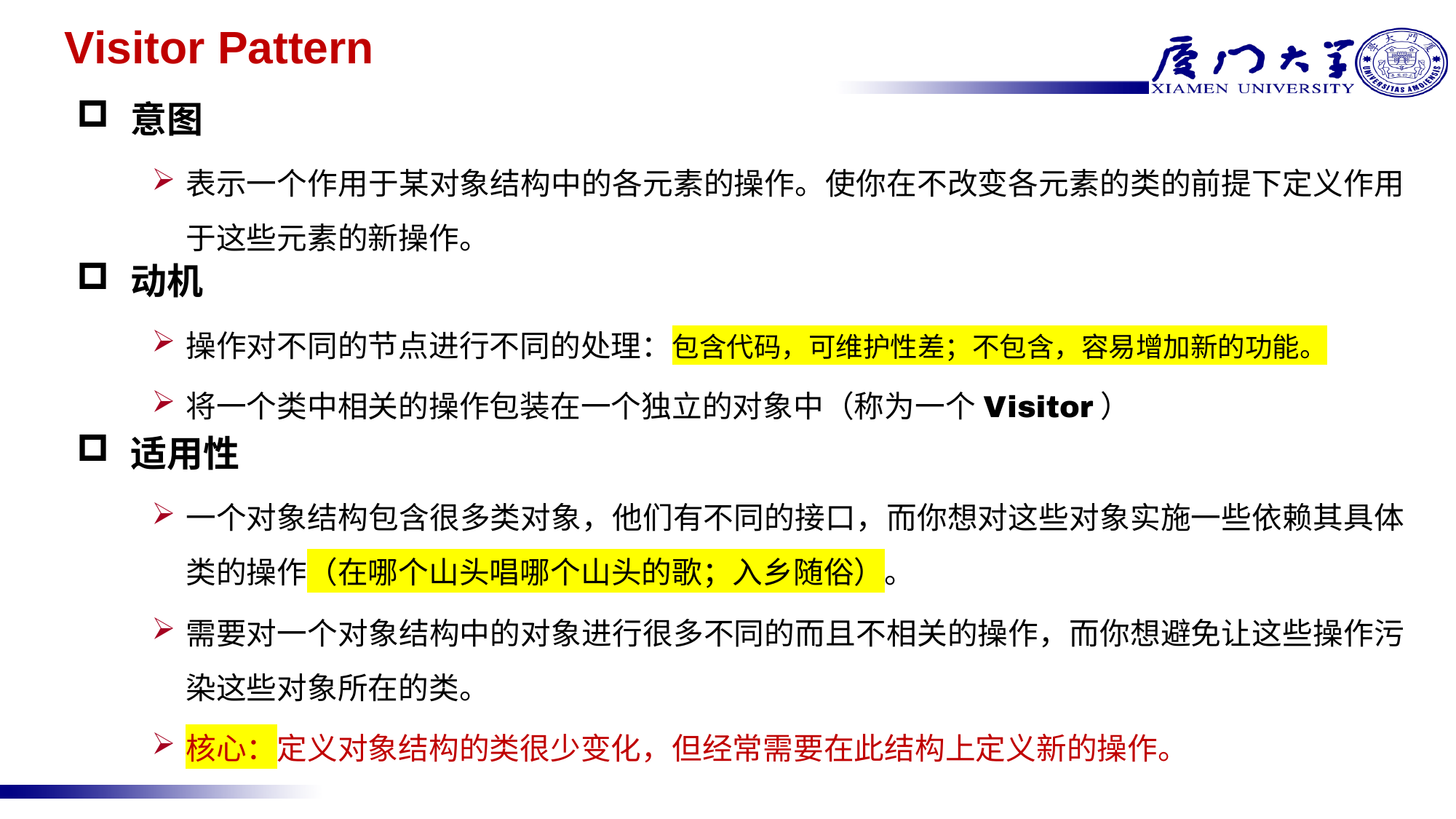

# Visitor Pattern
意图
表示一个作用于某对象结构中的各元素的操作。使你在不改变各元素的类的前提下定义作用于这些元素的新操作。
动机
操作对不同的节点进行不同的处理：包含代码，可维护性差；不包含，容易增加新的功能。
将一个类中相关的操作包装在一个独立的对象中（称为一个Visitor）
适用性
一个对象结构包含很多类对象，他们有不同的接口，而你想对这些对象实施一些依赖其具体类的操作（在哪个山头唱哪个山头的歌；入乡随俗）。
需要对一个对象结构中的对象进行很多不同的而且不相关的操作，而你想避免让这些操作污染这些对象所在的类。
核心：定义对象结构的类很少变化，但经常需要在此结构上定义新的操作。